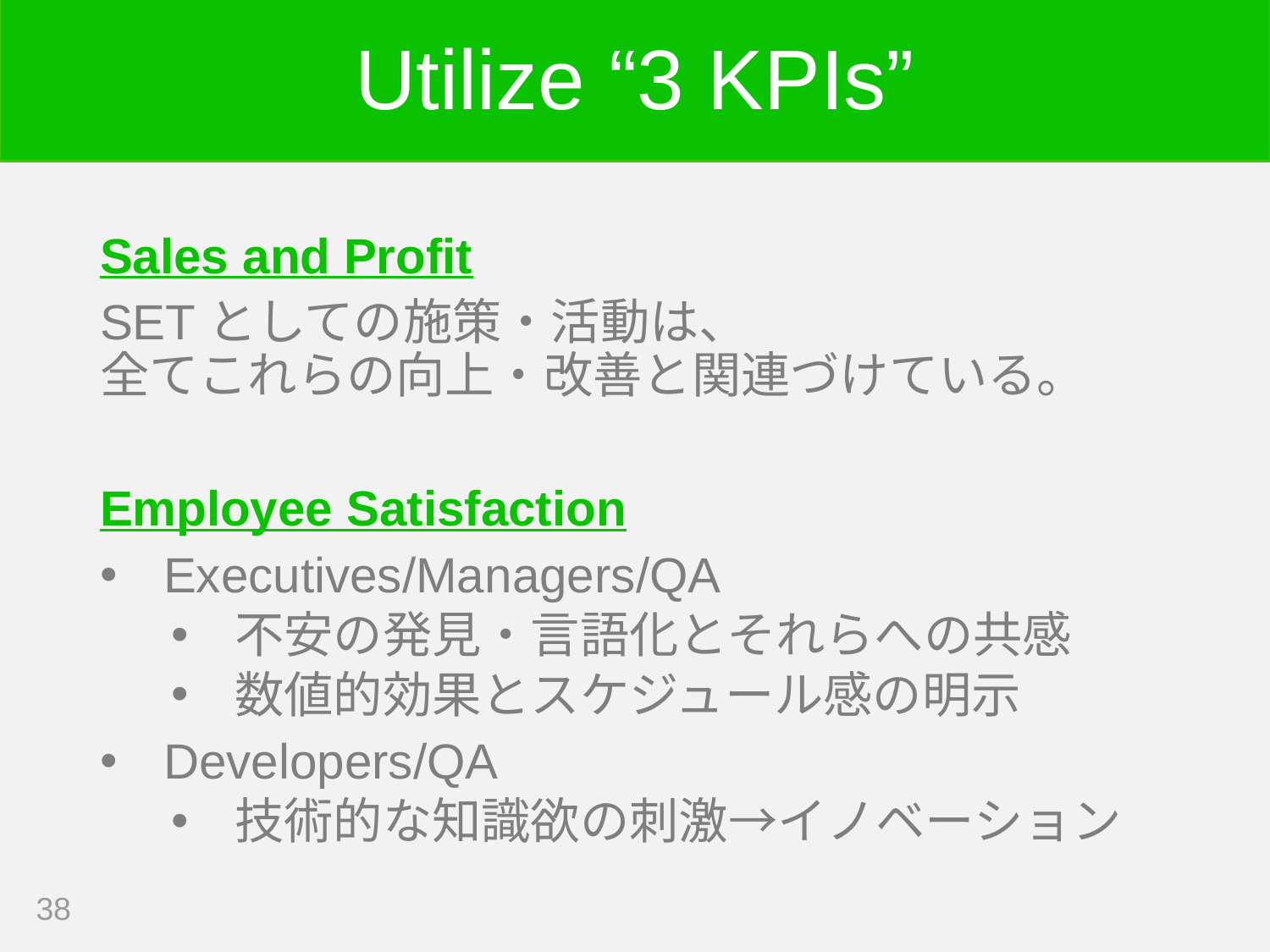

# Utilize “3 KPIs”
Sales and Profit
SETとしての施策・活動は、
全てこれらの向上・改善と関連づけている。

Employee Satisfaction
Executives/Managers/QA
不安の発見・言語化とそれらへの共感
数値的効果とスケジュール感の明示
Developers/QA
技術的な知識欲の刺激→イノベーション
38